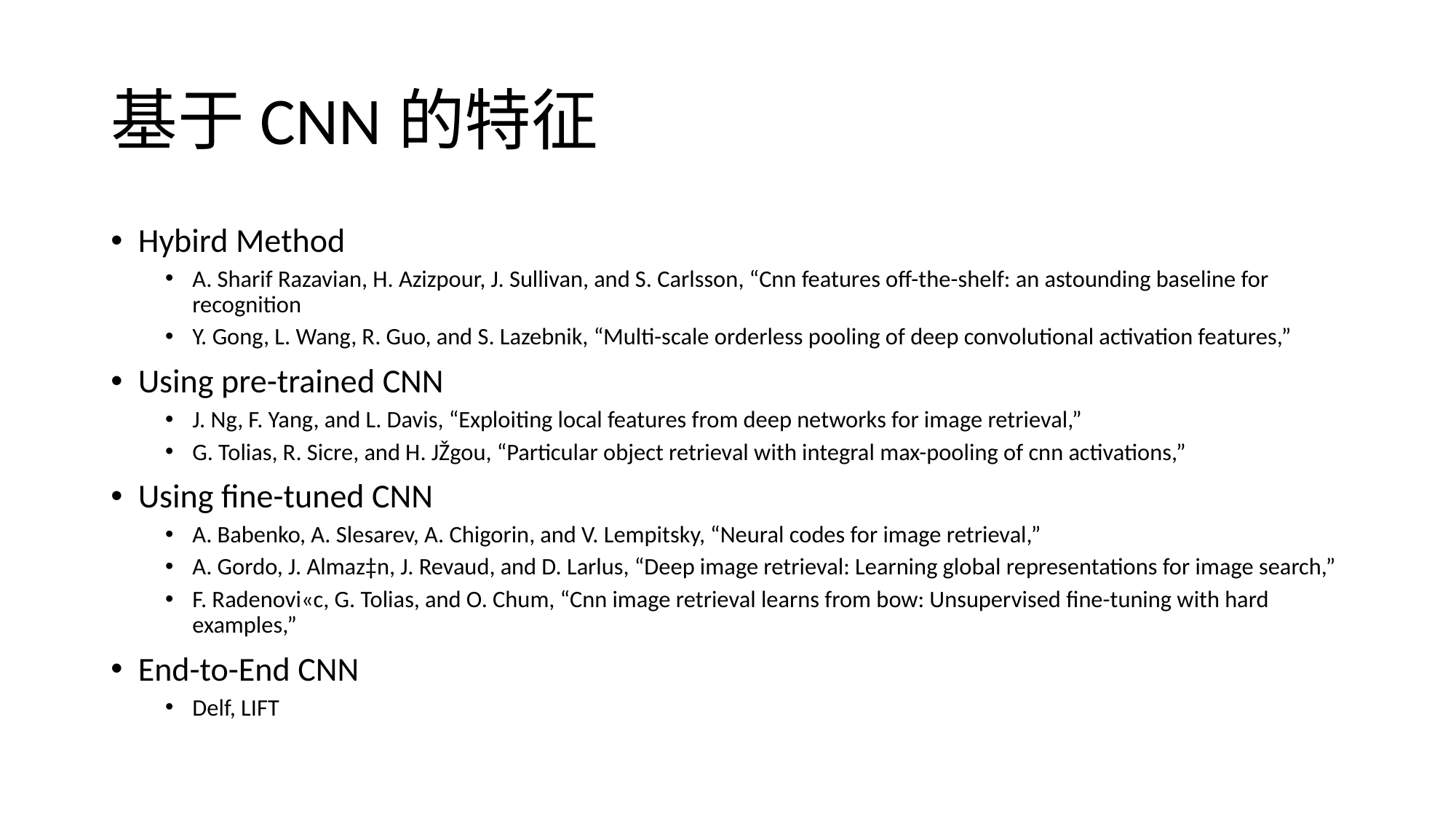

# 基于CNN的特征
Hybird Method
A. Sharif Razavian, H. Azizpour, J. Sullivan, and S. Carlsson, “Cnn features off-the-shelf: an astounding baseline for recognition
Y. Gong, L. Wang, R. Guo, and S. Lazebnik, “Multi-scale orderless pooling of deep convolutional activation features,”
Using pre-trained CNN
J. Ng, F. Yang, and L. Davis, “Exploiting local features from deep networks for image retrieval,”
G. Tolias, R. Sicre, and H. JŽgou, “Particular object retrieval with integral max-pooling of cnn activations,”
Using fine-tuned CNN
A. Babenko, A. Slesarev, A. Chigorin, and V. Lempitsky, “Neural codes for image retrieval,”
A. Gordo, J. Almaz‡n, J. Revaud, and D. Larlus, “Deep image retrieval: Learning global representations for image search,”
F. Radenovi«c, G. Tolias, and O. Chum, “Cnn image retrieval learns from bow: Unsupervised fine-tuning with hard examples,”
End-to-End CNN
Delf, LIFT